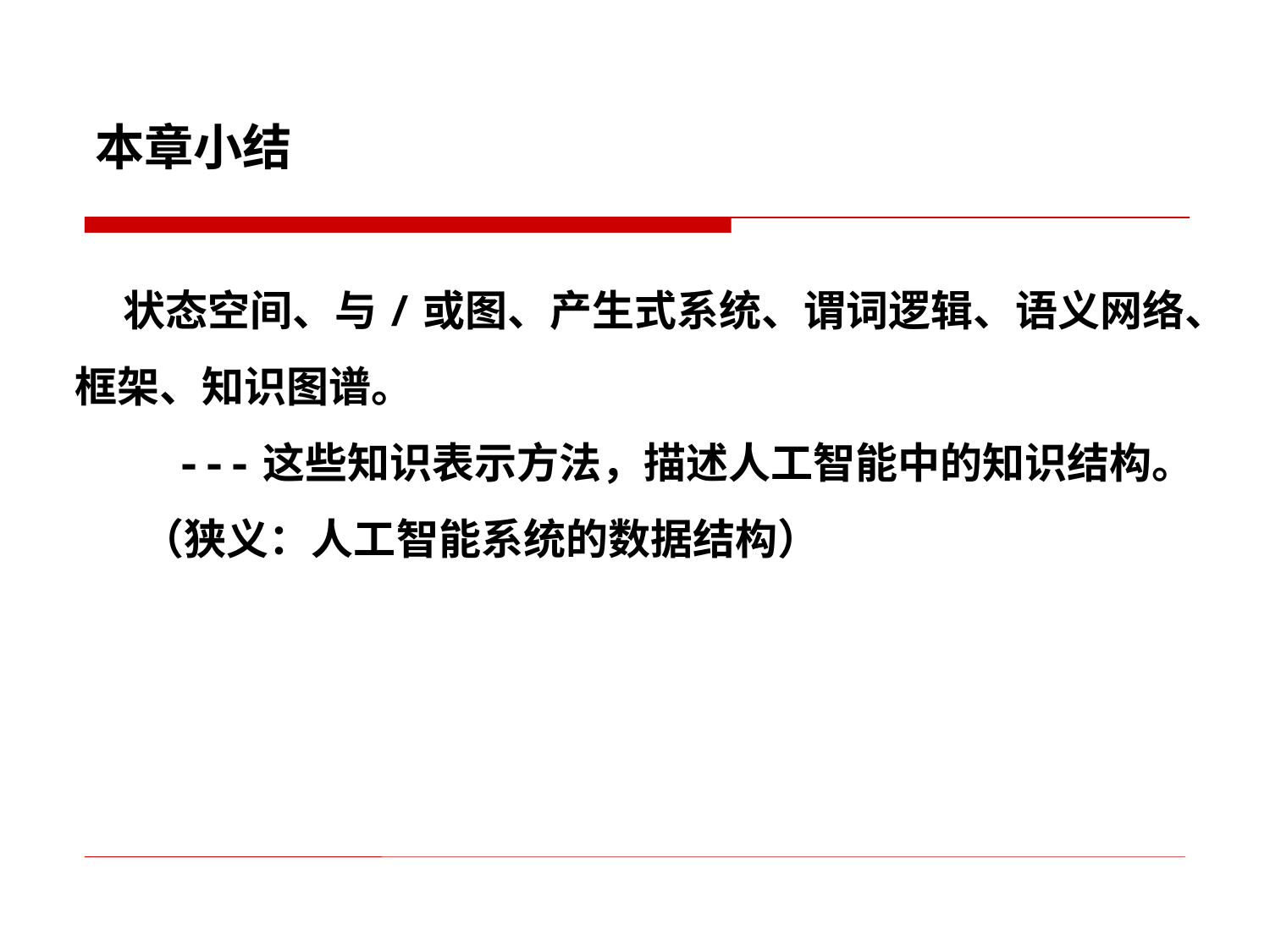

本章小结
    状态空间、与/或图、产生式系统、谓词逻辑、语义网络、框架、知识图谱。
    ---这些知识表示方法，描述人工智能中的知识结构。
      （狭义：人工智能系统的数据结构）